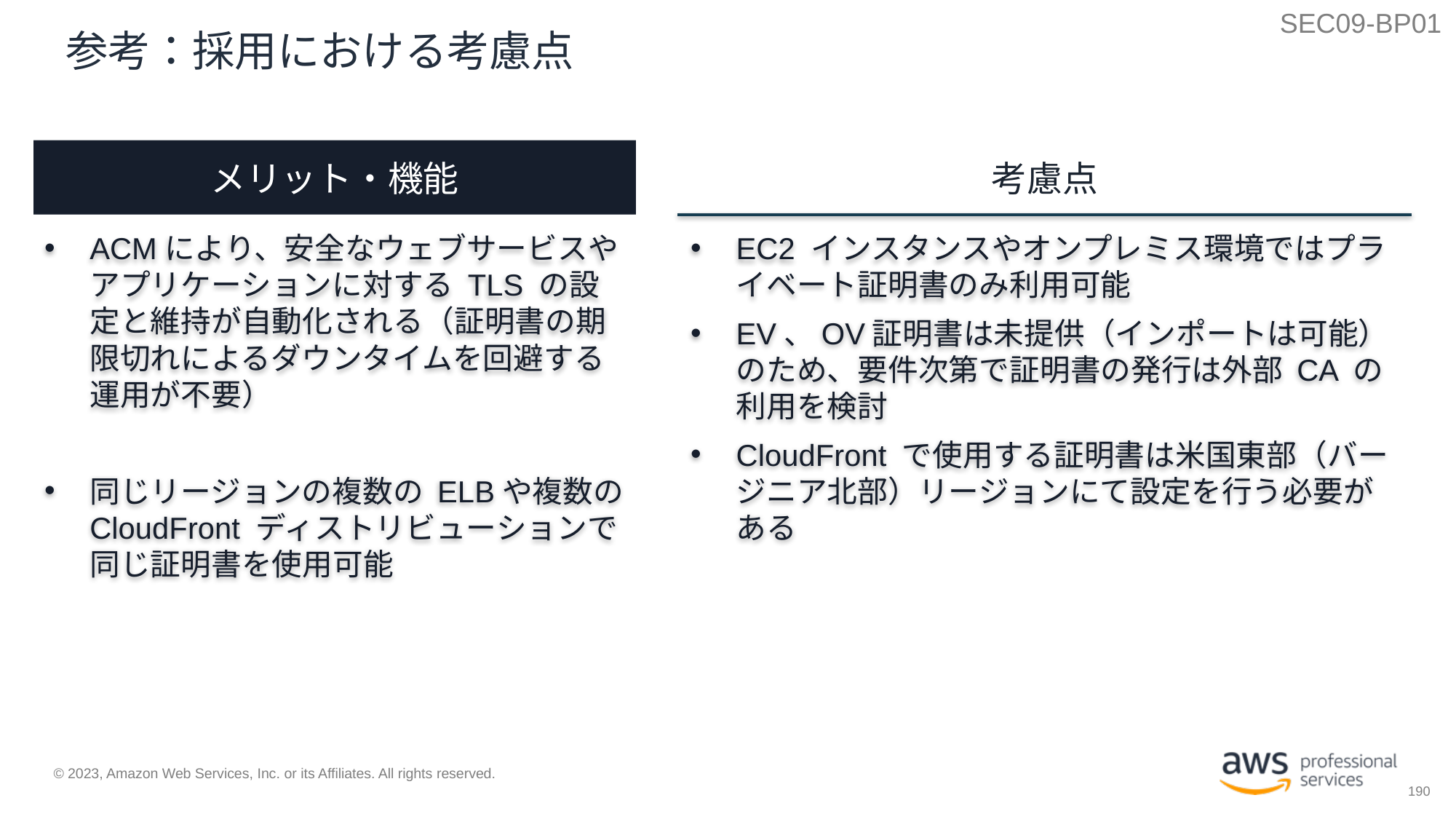

SEC09-BP01
# 参考：採用における考慮点
メリット・機能
考慮点
ACMにより、安全なウェブサービスやアプリケーションに対する TLS の設定と維持が自動化される（証明書の期限切れによるダウンタイムを回避する運用が不要）

同じリージョンの複数の ELBや複数の CloudFront ディストリビューションで同じ証明書を使用可能
EC2 インスタンスやオンプレミス環境ではプライベート証明書のみ利用可能
EV、OV証明書は未提供（インポートは可能）のため、要件次第で証明書の発行は外部 CA の利用を検討
CloudFront で使用する証明書は米国東部（バージニア北部）リージョンにて設定を行う必要がある